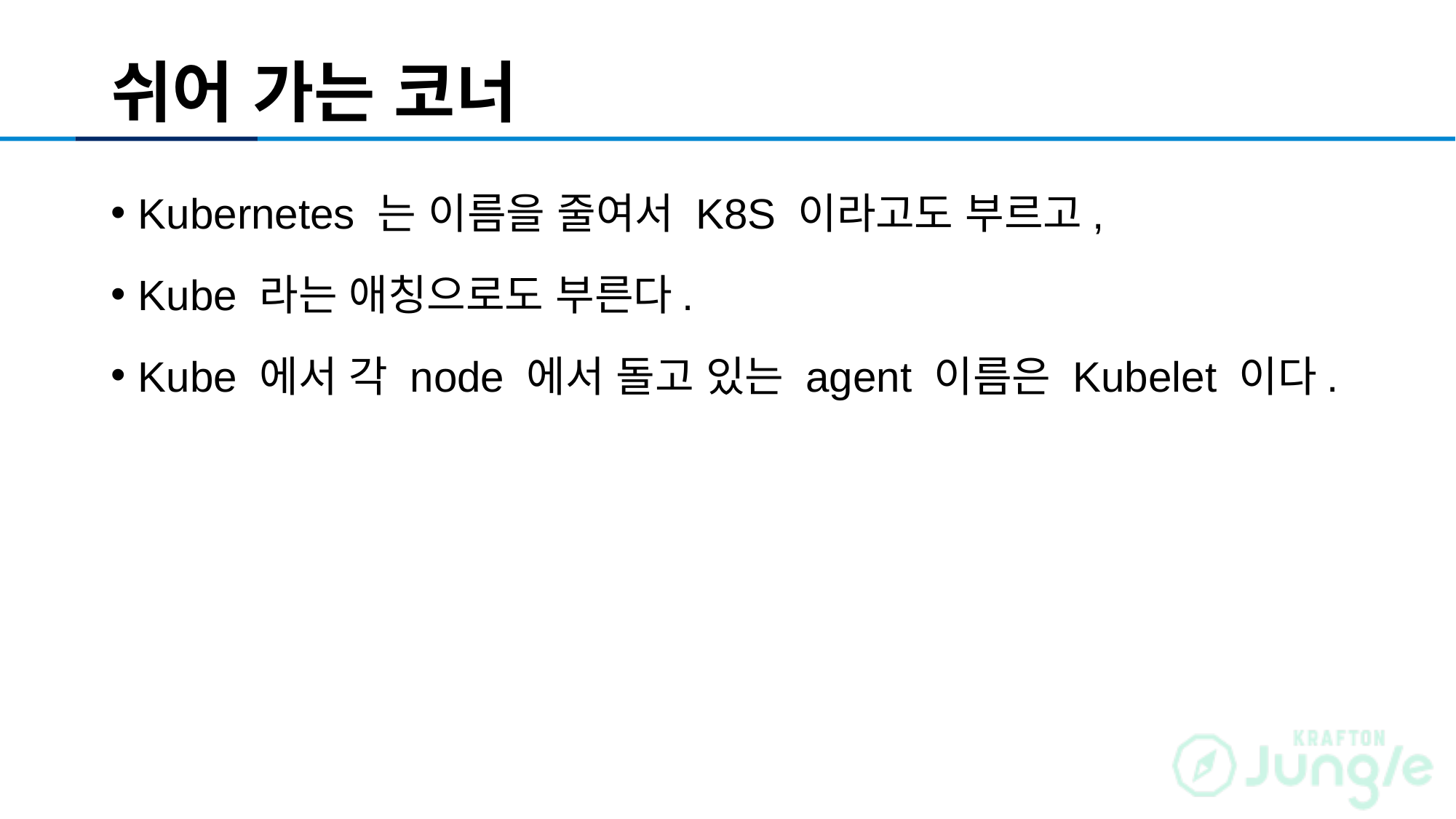

# 쉬어 가는 코너
Kubernetes 는 이름을 줄여서 K8S 이라고도 부르고,
Kube 라는 애칭으로도 부른다.
Kube 에서 각 node 에서 돌고 있는 agent 이름은 Kubelet 이다.